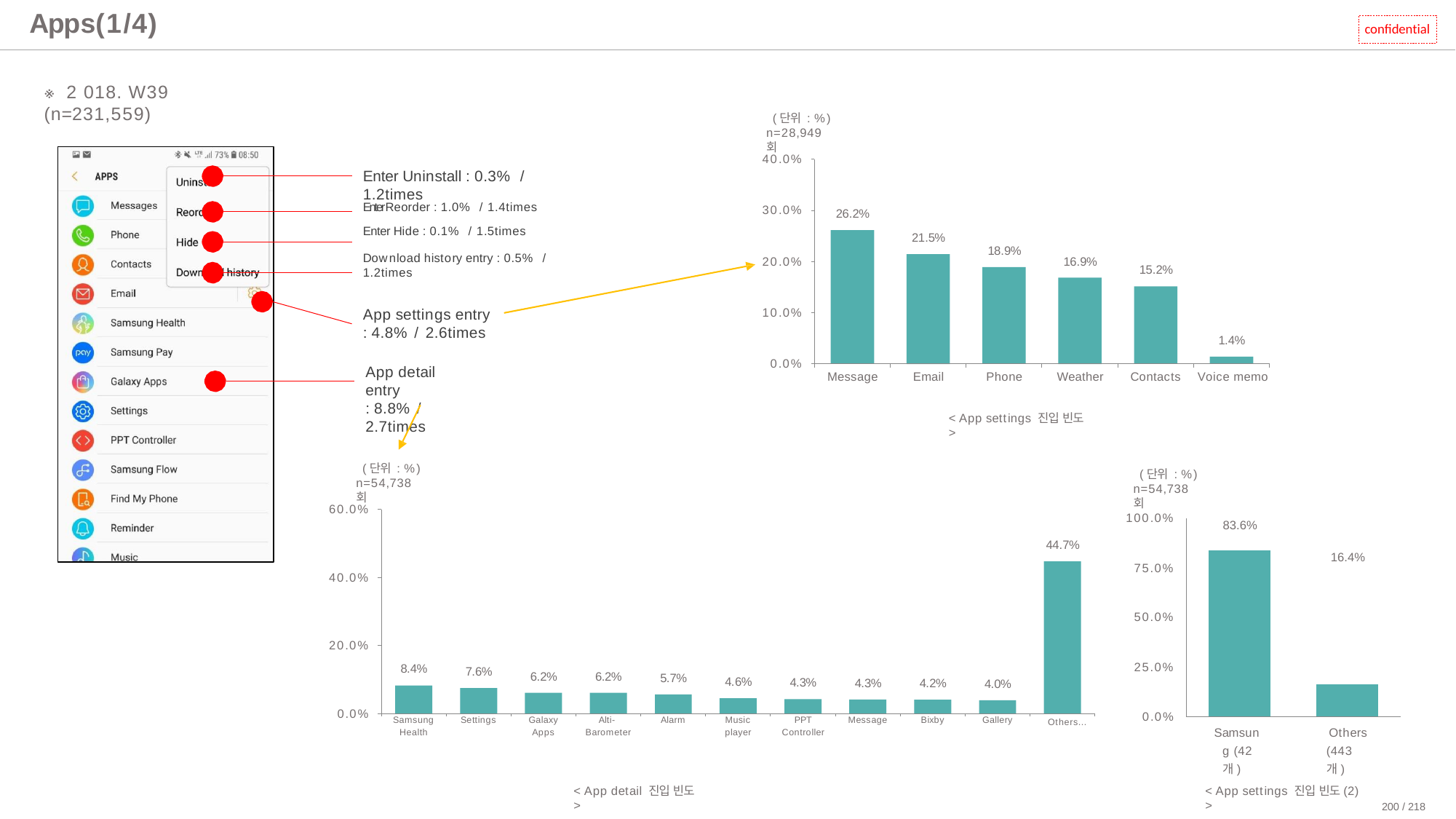

# Apps(1/4)
confidential
※2018. W39 (n=231,559)
(단위 : %)
n=28,949회

40.0%

Enter Uninstall : 0.3% / 1.2times

Enter Reorder : 1.0% / 1.4times Enter Hide : 0.1% / 1.5times

Download history entry : 0.5% / 1.2times

30.0%
26.2%

21.5%

18.9%
16.9%
20.0%

15.2%

App settings entry
: 4.8% / 2.6times
10.0%

1.4%
0.0%

App detail entry
: 8.8% / 2.7times

Message
Email
Phone
Weather
Contacts    Voice memo

< App settings 진입 빈도 >
(단위 : %) n=54,738회
(단위 : %) n=54,738회
60.0%

100.0%
| 83.6% |  |  |  |  |
| --- | --- | --- | --- | --- |
|  |  | 16.4% |  |  |
|  |  |  |  |  |
44.7%
75.0%

40.0%

50.0%
20.0%

25.0%
8.4%
7.6%
6.2%
6.2%
5.7%
4.6%
4.3%
4.3%
4.2%
4.0%

0.0%
0.0%
Samsung Health
Galaxy Apps
Alti- Barometer
Music player

Settings
Alarm
PPT
Controller
Message
Bixby
Gallery
Others…
Samsung (42개)
Others (443개)
< App detail 진입 빈도 >
< App settings 진입 빈도(2) >
200 / 218